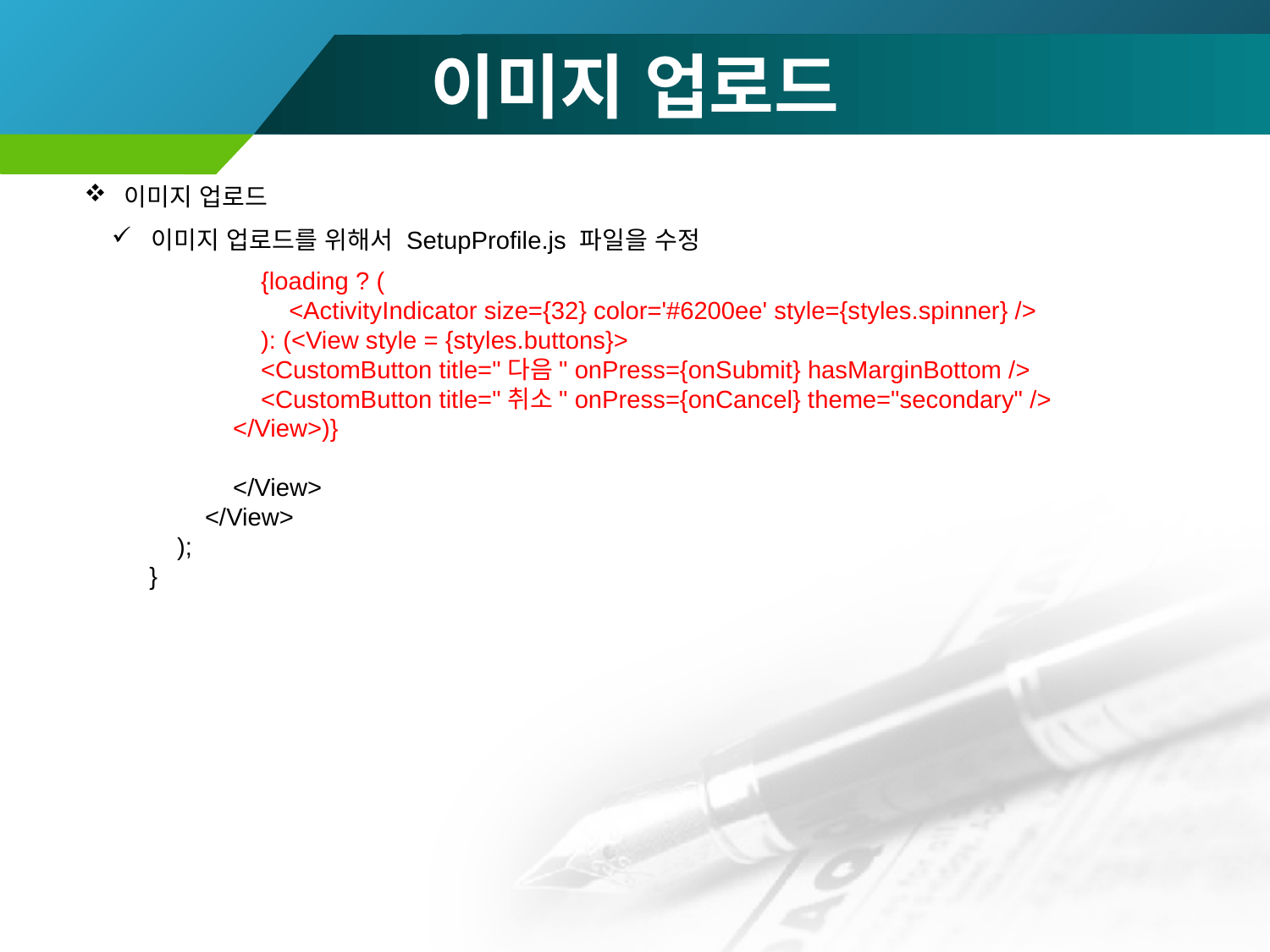

# 이미지 업로드
이미지 업로드
이미지 업로드를 위해서 SetupProfile.js 파일을 수정
                {loading ? (
                    <ActivityIndicator size={32} color='#6200ee' style={styles.spinner} />
                ): (<View style = {styles.buttons}>
                <CustomButton title="다음" onPress={onSubmit} hasMarginBottom />
                <CustomButton title="취소" onPress={onCancel} theme="secondary" />
            </View>)}

            </View>
        </View>
    );
}